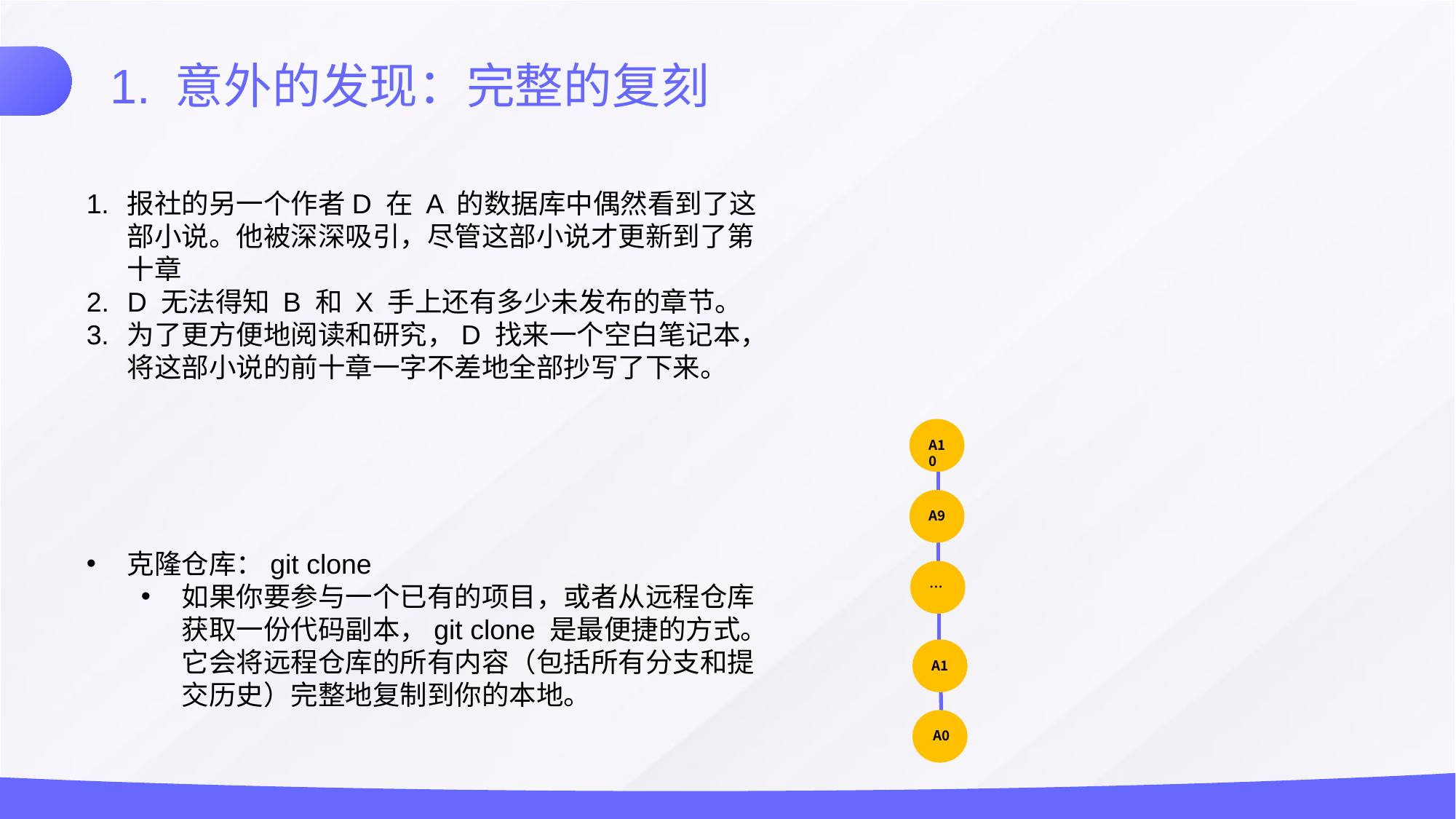

1. 意外的发现：完整的复刻
报社的另一个作者D 在 A 的数据库中偶然看到了这部小说。他被深深吸引，尽管这部小说才更新到了第十章
D 无法得知 B 和 X 手上还有多少未发布的章节。
为了更方便地阅读和研究，D 找来一个空白笔记本，将这部小说的前十章一字不差地全部抄写了下来。

克隆仓库：git clone
如果你要参与一个已有的项目，或者从远程仓库获取一份代码副本，git clone 是最便捷的方式。它会将远程仓库的所有内容（包括所有分支和提交历史）完整地复制到你的本地。

A10

A9

…

A1

A0